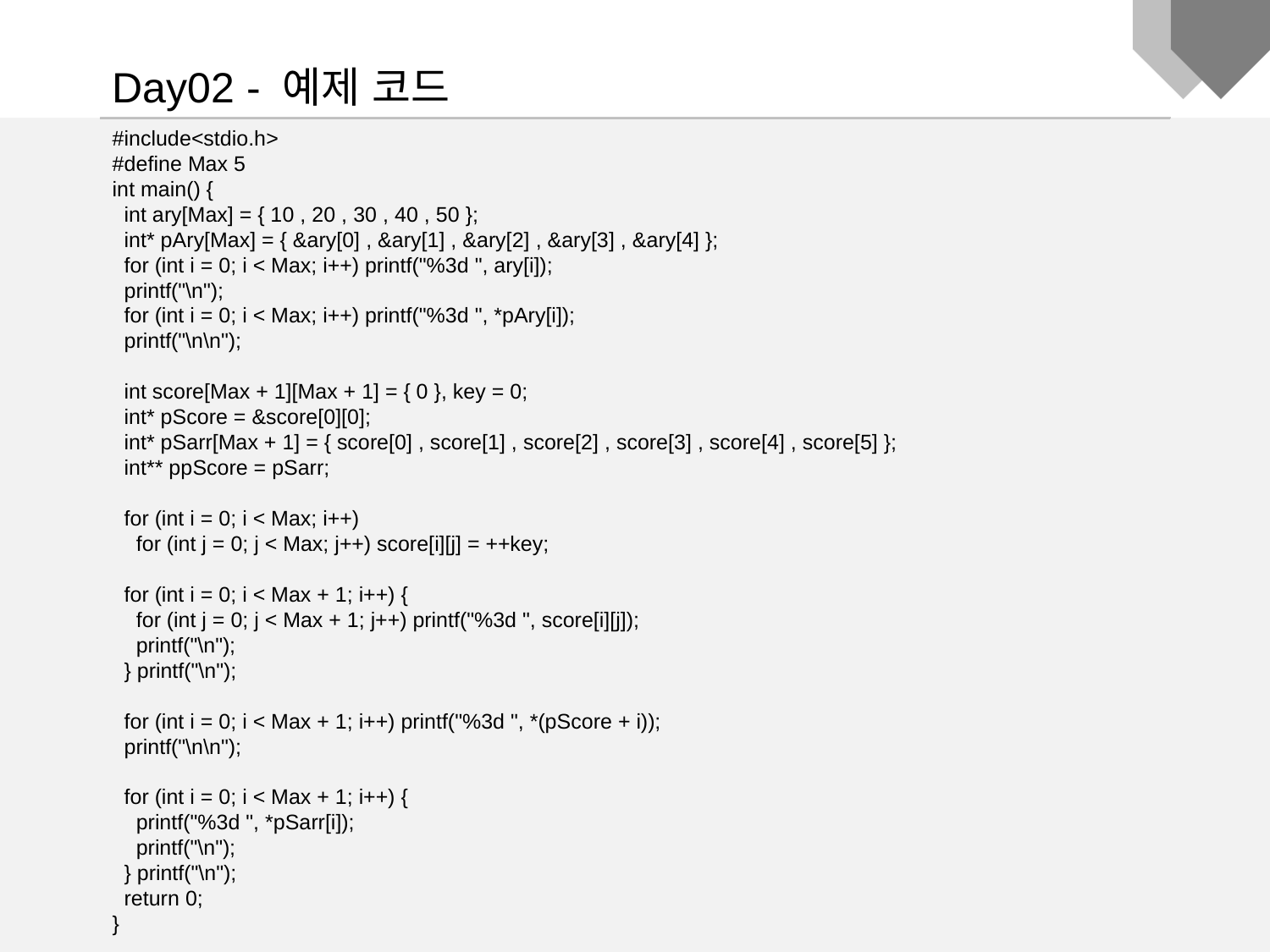

Day02 - 예제 코드
#include<stdio.h>
#define Max 5
int main() {
  int ary[Max] = { 10 , 20 , 30 , 40 , 50 };
  int* pAry[Max] = { &ary[0] , &ary[1] , &ary[2] , &ary[3] , &ary[4] };
  for (int i = 0; i < Max; i++) printf("%3d ", ary[i]);
  printf("\n");
  for (int i = 0; i < Max; i++) printf("%3d ", *pAry[i]);
  printf("\n\n");

  int score[Max + 1][Max + 1] = { 0 }, key = 0;
  int* pScore = &score[0][0];
  int* pSarr[Max + 1] = { score[0] , score[1] , score[2] , score[3] , score[4] , score[5] };
  int** ppScore = pSarr;

  for (int i = 0; i < Max; i++)
    for (int j = 0; j < Max; j++) score[i][j] = ++key;

  for (int i = 0; i < Max + 1; i++) {
    for (int j = 0; j < Max + 1; j++) printf("%3d ", score[i][j]);
    printf("\n");
  } printf("\n");

  for (int i = 0; i < Max + 1; i++) printf("%3d ", *(pScore + i));
  printf("\n\n");

  for (int i = 0; i < Max + 1; i++) {
    printf("%3d ", *pSarr[i]);
    printf("\n");
  } printf("\n");
  return 0;
}